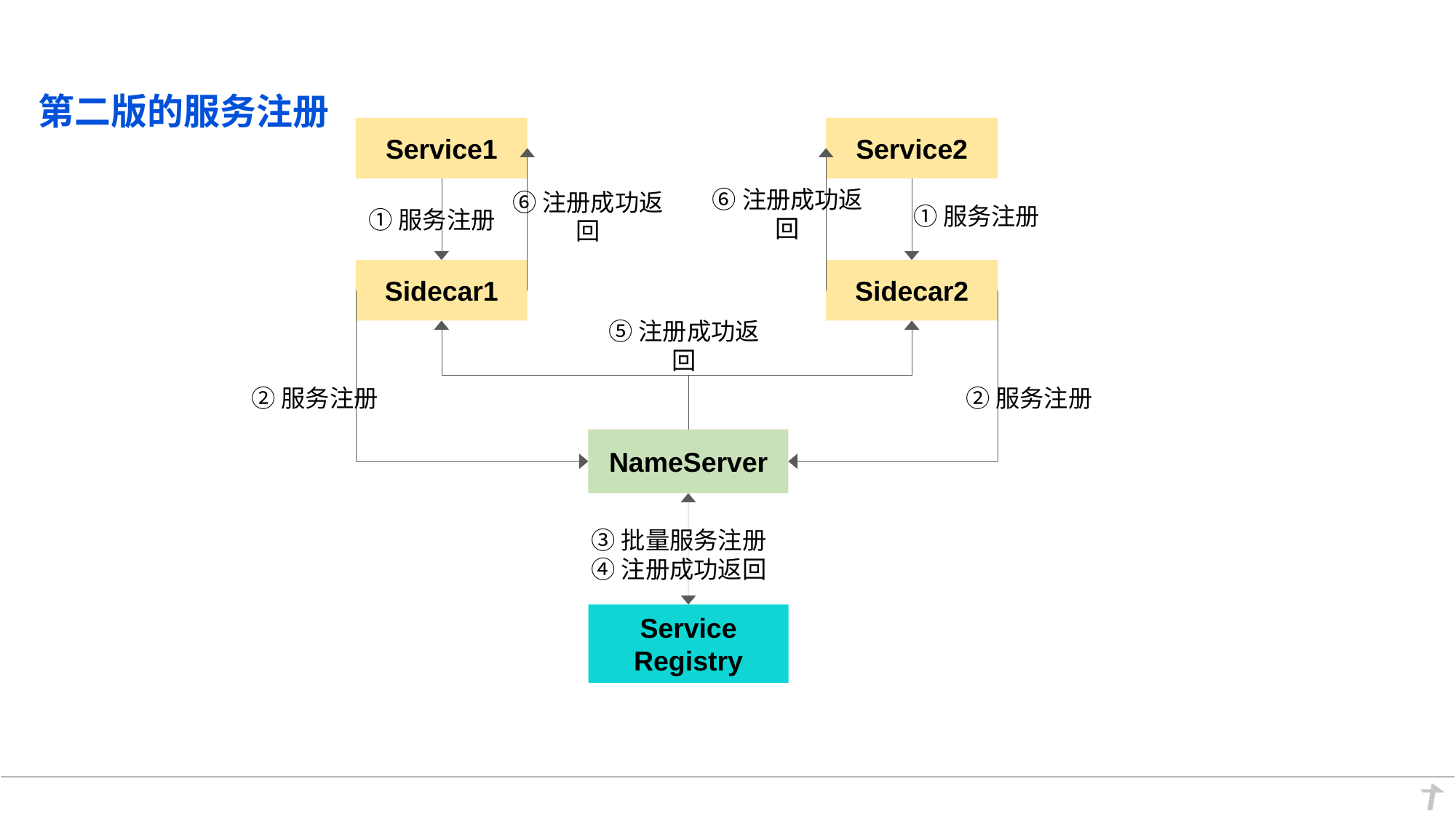

第二版的服务注册
Service1
Service2
⑥注册成功返回
①服务注册
⑥注册成功返回
①服务注册
Sidecar1
Sidecar2
⑤注册成功返回
②服务注册
②服务注册
NameServer
③批量服务注册
④注册成功返回
Service
Registry